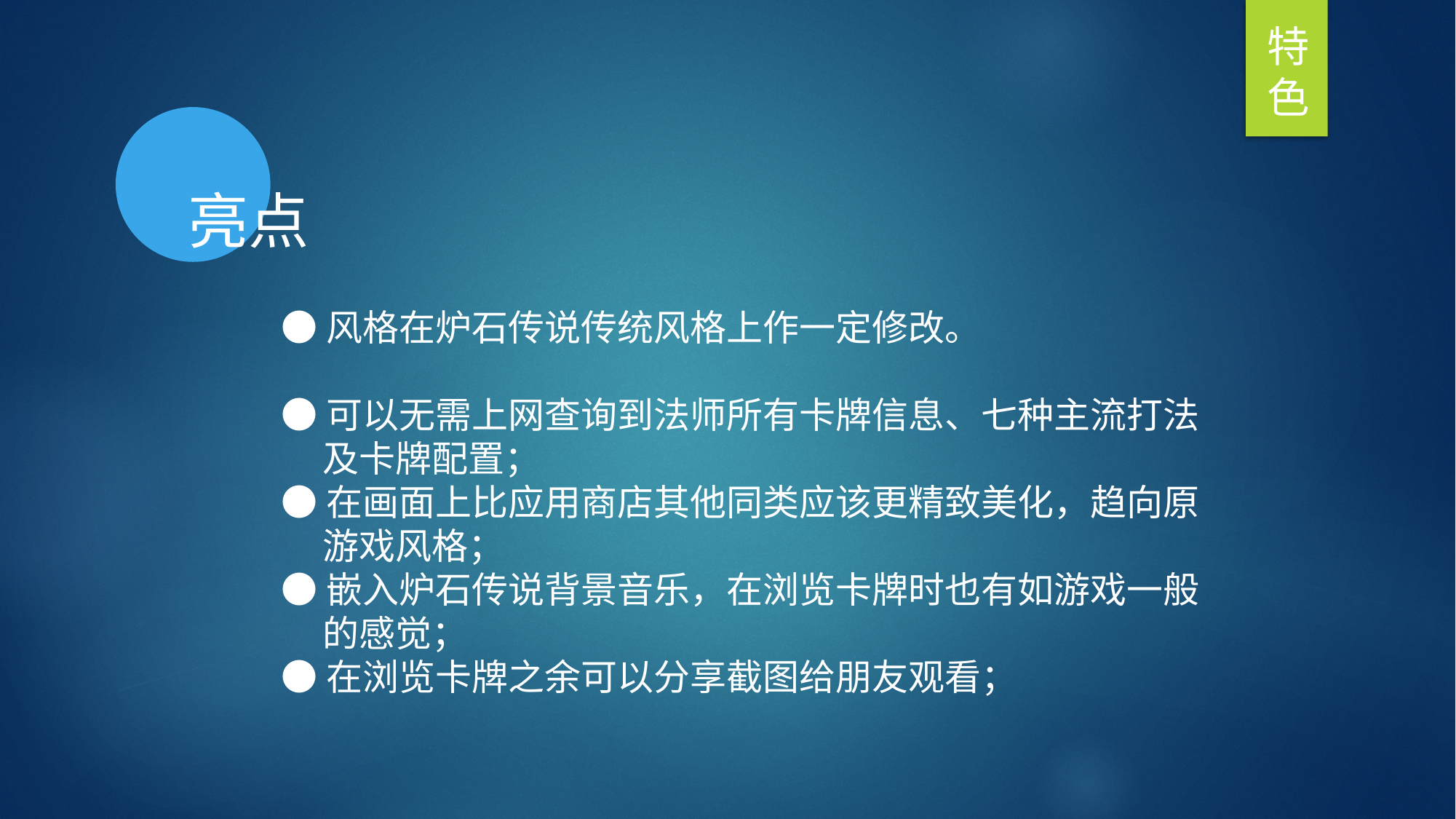

特
色

亮点
●风格在炉石传说传统风格上作一定修改。

●可以无需上网查询到法师所有卡牌信息、七种主流打法
    及卡牌配置；
●在画面上比应用商店其他同类应该更精致美化，趋向原
    游戏风格；
●嵌入炉石传说背景音乐，在浏览卡牌时也有如游戏一般
    的感觉；
●在浏览卡牌之余可以分享截图给朋友观看；